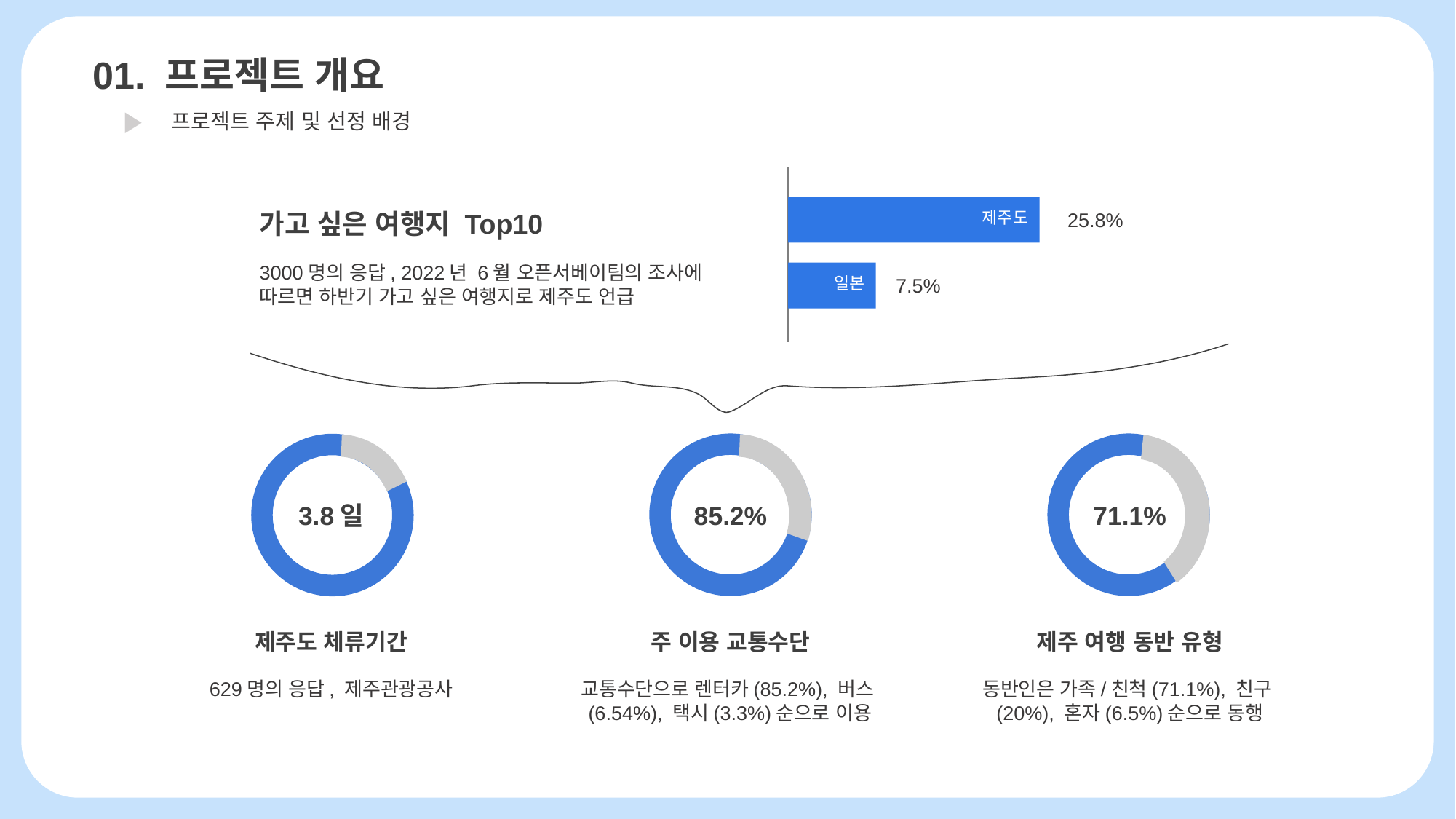

01. 프로젝트 개요
▶
프로젝트 주제 및 선정 배경

제주도
25.8%
가고 싶은 여행지 Top10
3000명의 응답, 2022년 6월 오픈서베이팀의 조사에 따르면 하반기 가고 싶은 여행지로 제주도 언급

일본
7.5%

3.8일
85.2%
71.1%
제주도 체류기간
주 이용 교통수단
제주 여행 동반 유형
629명의 응답, 제주관광공사
교통수단으로 렌터카(85.2%), 버스(6.54%), 택시(3.3%)순으로 이용
동반인은 가족/친척(71.1%), 친구(20%), 혼자(6.5%)순으로 동행